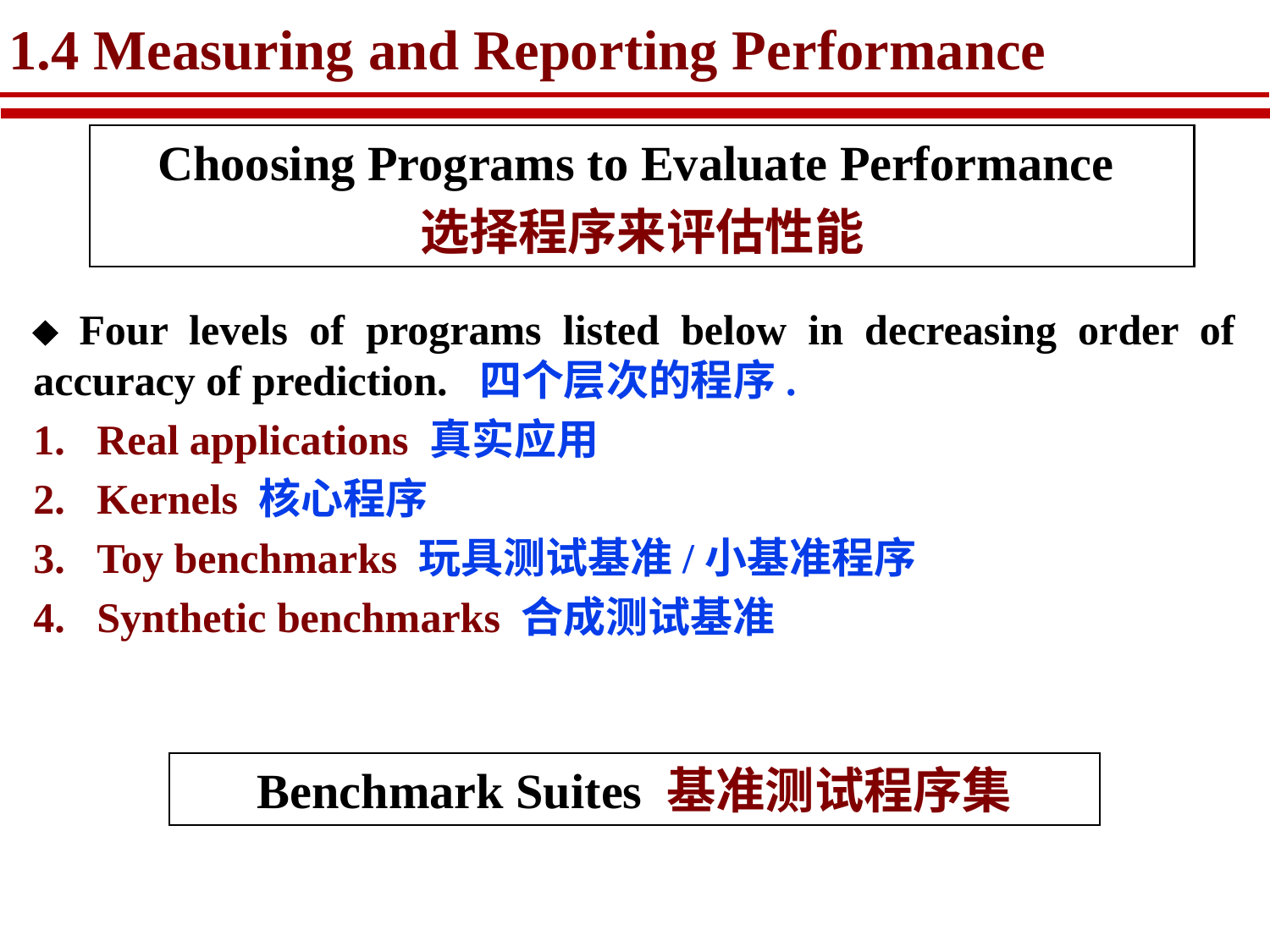

# 1.4 Measuring and Reporting Performance
Choosing Programs to Evaluate Performance
选择程序来评估性能
♦ Four levels of programs listed below in decreasing order of accuracy of prediction.  四个层次的程序.
Real applications 真实应用
Kernels 核心程序
Toy benchmarks 玩具测试基准/小基准程序
Synthetic benchmarks 合成测试基准

Benchmark Suites 基准测试程序集